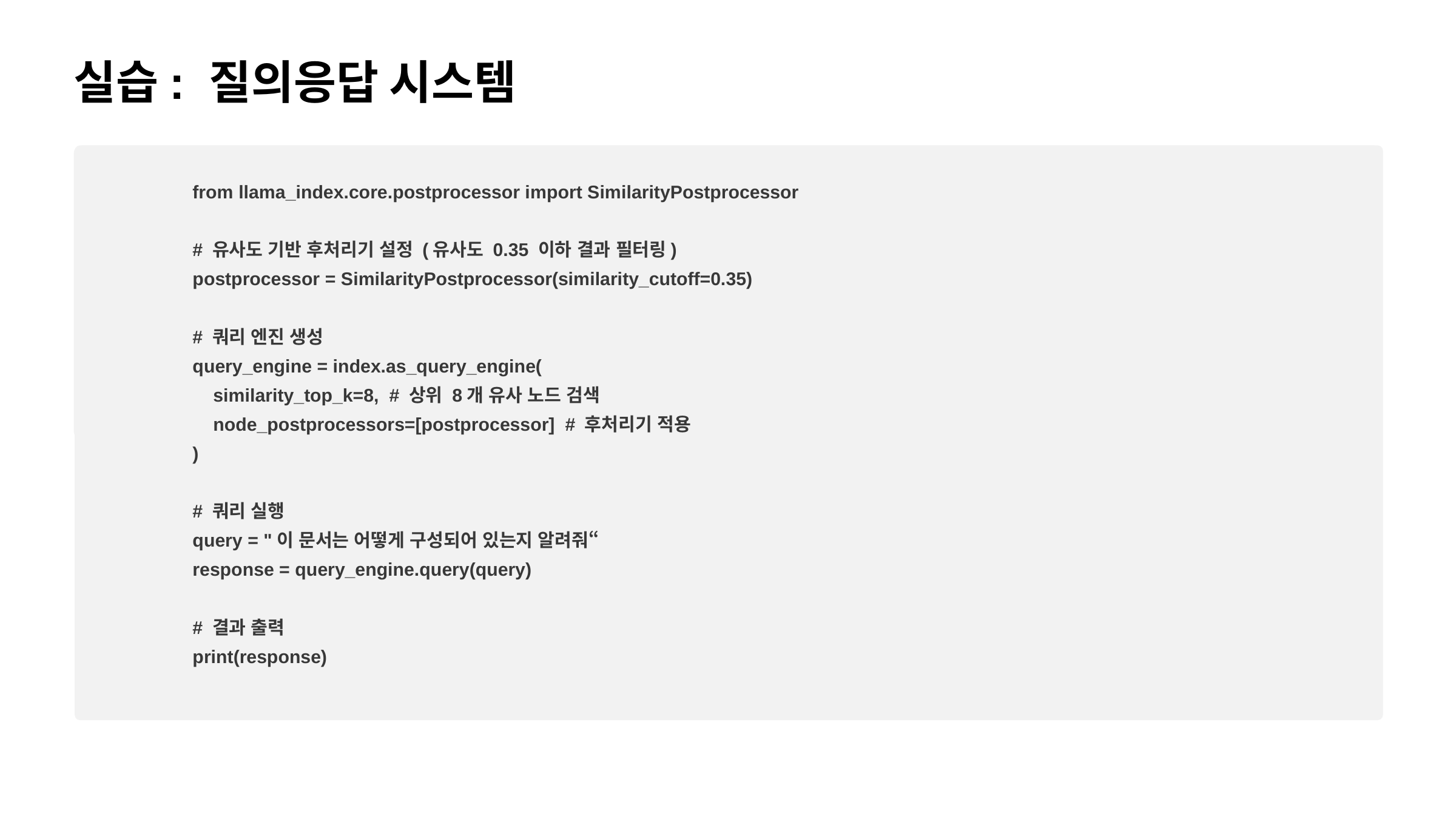

실습: 질의응답 시스템

from llama_index.core.postprocessor import SimilarityPostprocessor

# 유사도 기반 후처리기 설정 (유사도 0.35 이하 결과 필터링)
postprocessor = SimilarityPostprocessor(similarity_cutoff=0.35)

# 쿼리 엔진 생성
query_engine = index.as_query_engine(
    similarity_top_k=8,  # 상위 8개 유사 노드 검색
    node_postprocessors=[postprocessor]  # 후처리기 적용
)

# 쿼리 실행
query = "이 문서는 어떻게 구성되어 있는지 알려줘“
response = query_engine.query(query)

# 결과 출력
print(response)